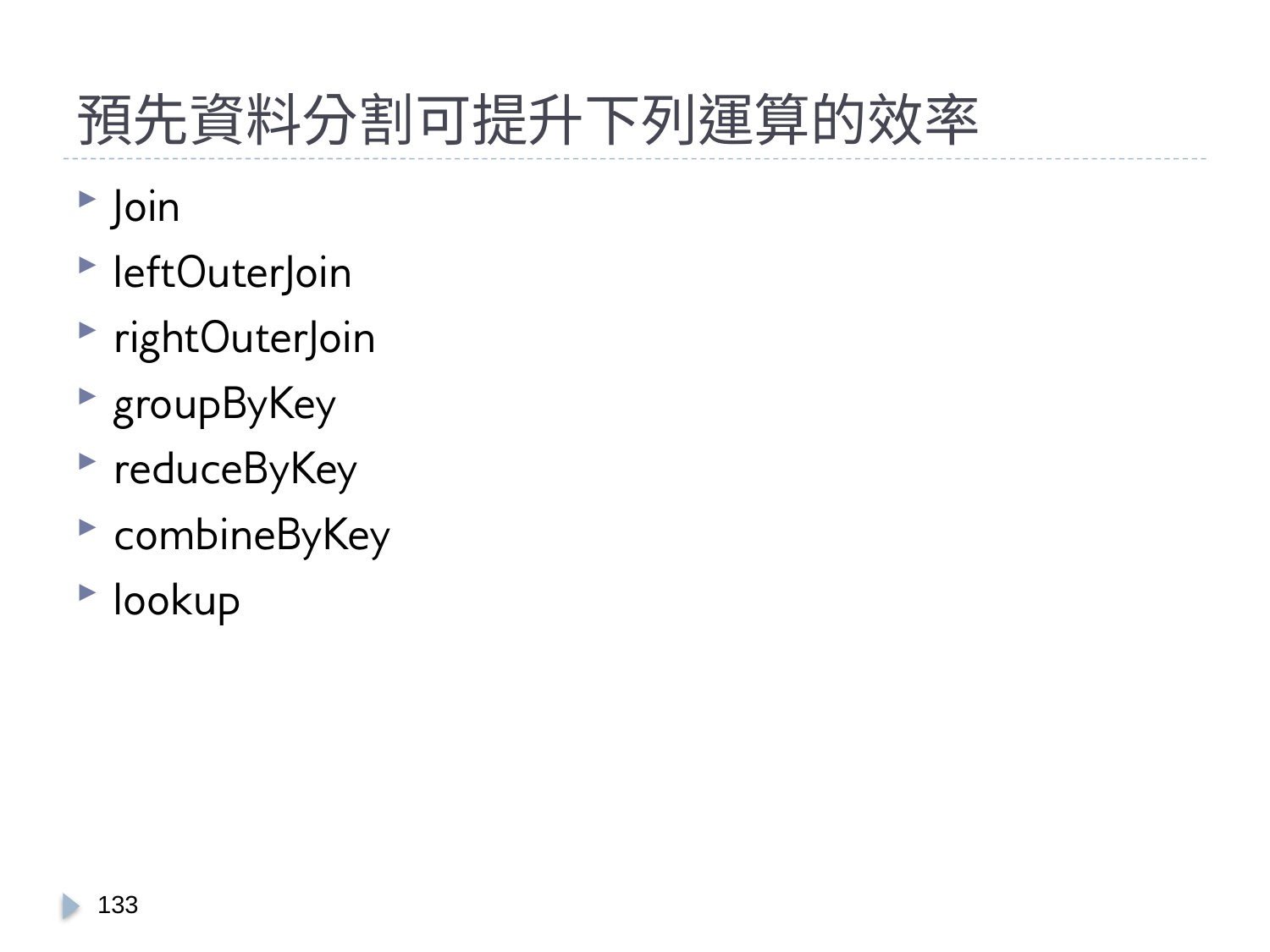

# 預先資料分割可提升下列運算的效率
Join
leftOuterJoin
rightOuterJoin
groupByKey
reduceByKey
combineByKey
lookup
133